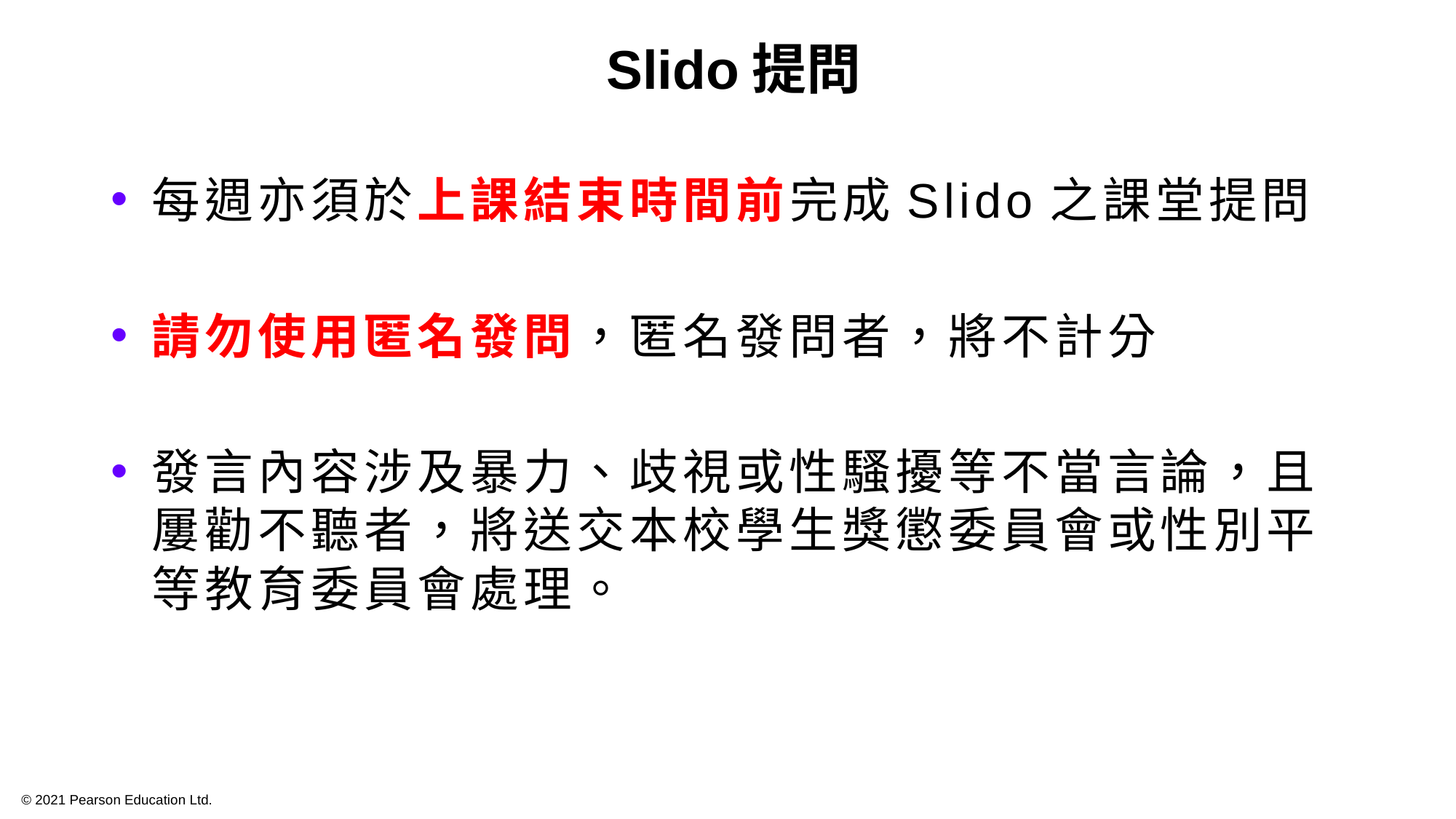

# Slido提問
每週亦須於上課結束時間前完成Slido之課堂提問

請勿使用匿名發問，匿名發問者，將不計分

發言內容涉及暴力、歧視或性騷擾等不當言論，且屢勸不聽者，將送交本校學生獎懲委員會或性別平等教育委員會處理。